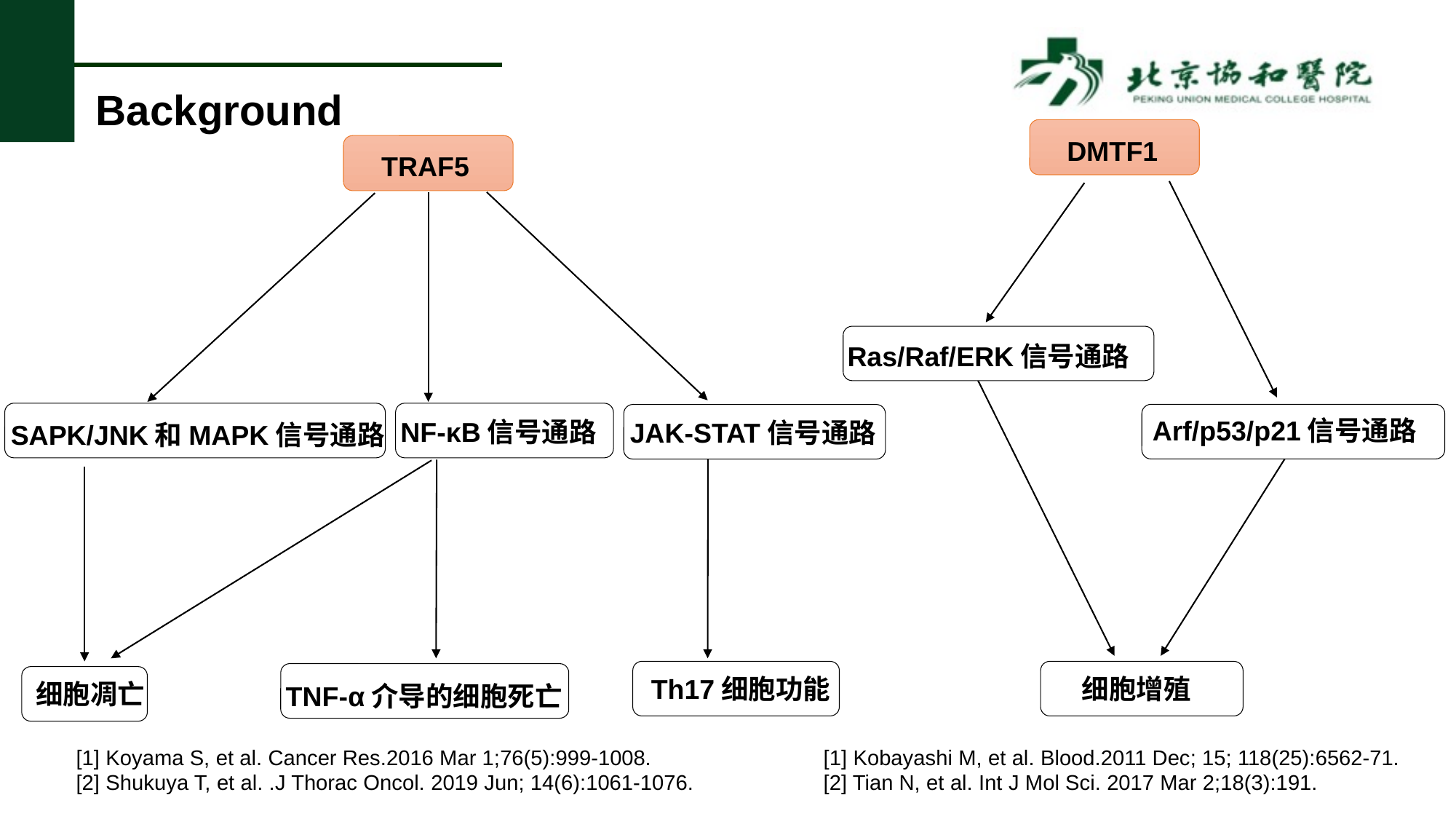

# Background

DMTF1

TRAF5

Ras/Raf/ERK信号通路

Arf/p53/p21信号通路
NF-κB信号通路
JAK-STAT信号通路
SAPK/JNK和MAPK信号通路

 Th17细胞功能
细胞增殖

 细胞凋亡
 TNF-α介导的细胞死亡
[1] Koyama S, et al. Cancer Res.2016 Mar 1;76(5):999-1008.
[2] Shukuya T, et al. .J Thorac Oncol. 2019 Jun; 14(6):1061-1076.
[1] Kobayashi M, et al. Blood.2011 Dec; 15; 118(25):6562-71.
[2] Tian N, et al. Int J Mol Sci. 2017 Mar 2;18(3):191.